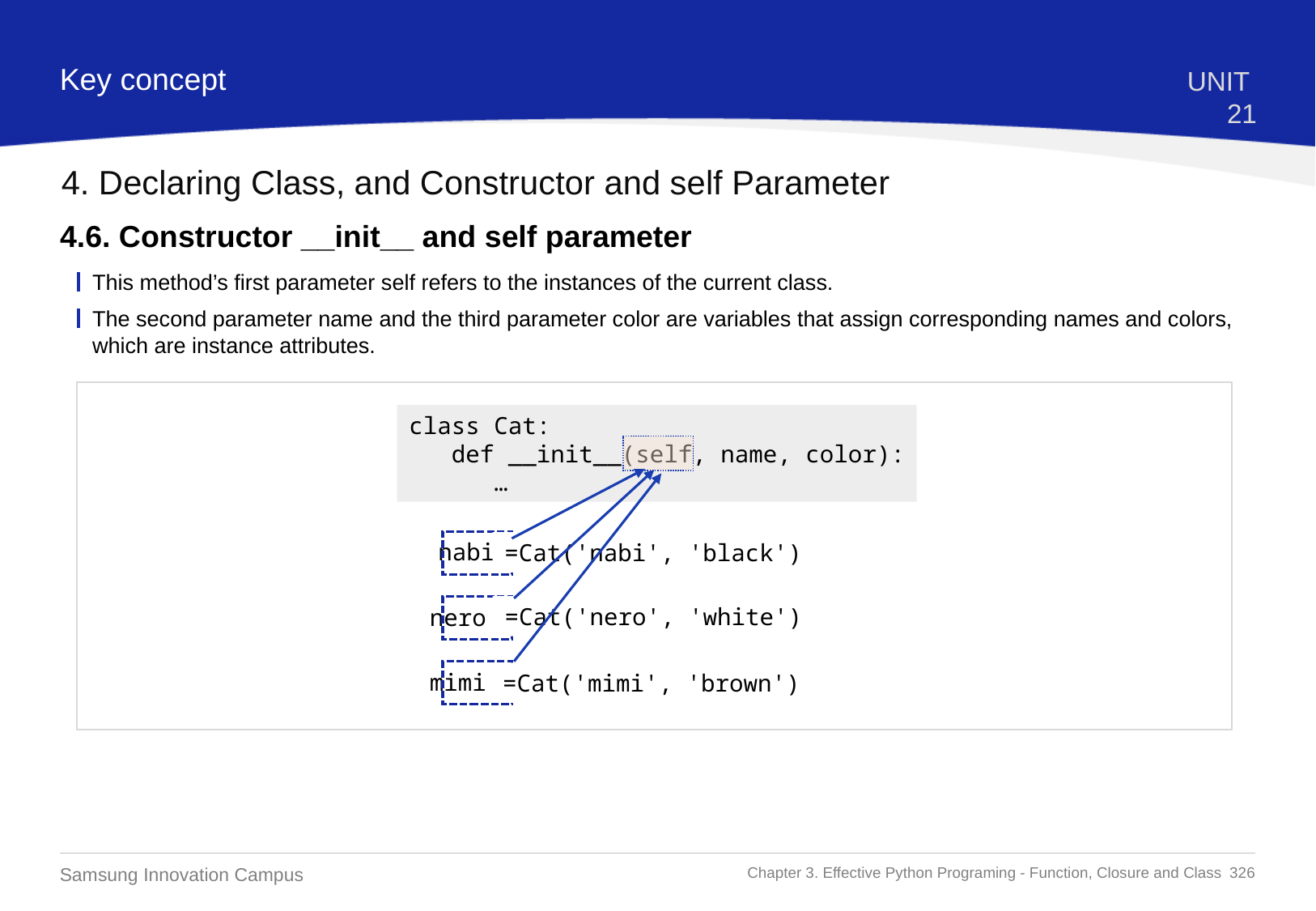

Key concept
UNIT  21
4. Declaring Class, and Constructor and self Parameter
4.6. Constructor __init__ and self parameter
This method’s first parameter self refers to the instances of the current class.
The second parameter name and the third parameter color are variables that assign corresponding names and colors, which are instance attributes.

class Cat:
   def __init__(self, name, color):
      …

nabi = Cat(‘나비’, ’검정색’)

=Cat('nabi', 'black')
=Cat('nero', 'white')

nero = Cat('네로', '흰색')

mimi = Cat('미미', '갈색')
=Cat('mimi', 'brown')